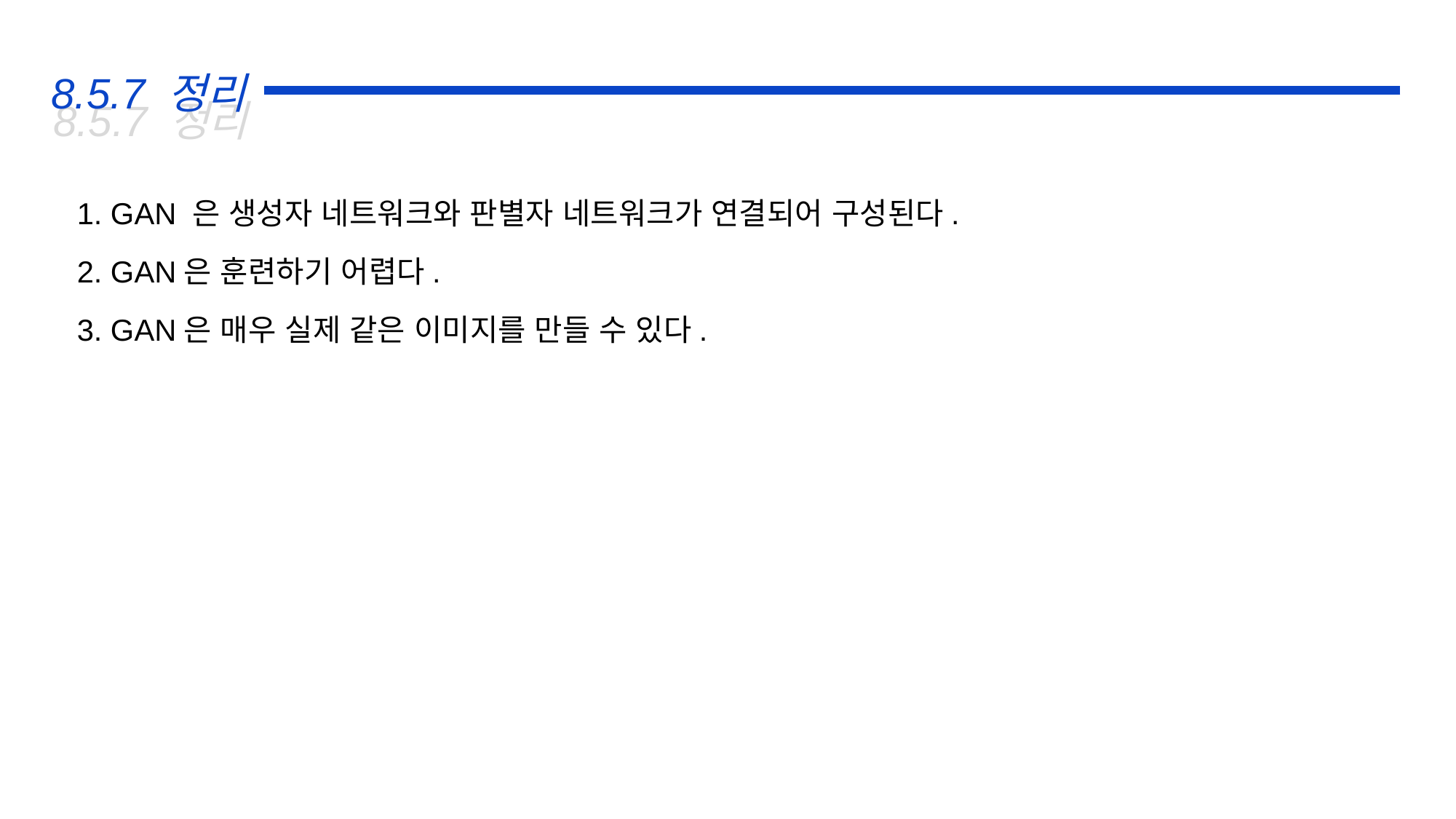

8.5.7 정리
8.5.7 정리
1. GAN 은 생성자 네트워크와 판별자 네트워크가 연결되어 구성된다.
2. GAN은 훈련하기 어렵다.
3. GAN은 매우 실제 같은 이미지를 만들 수 있다.